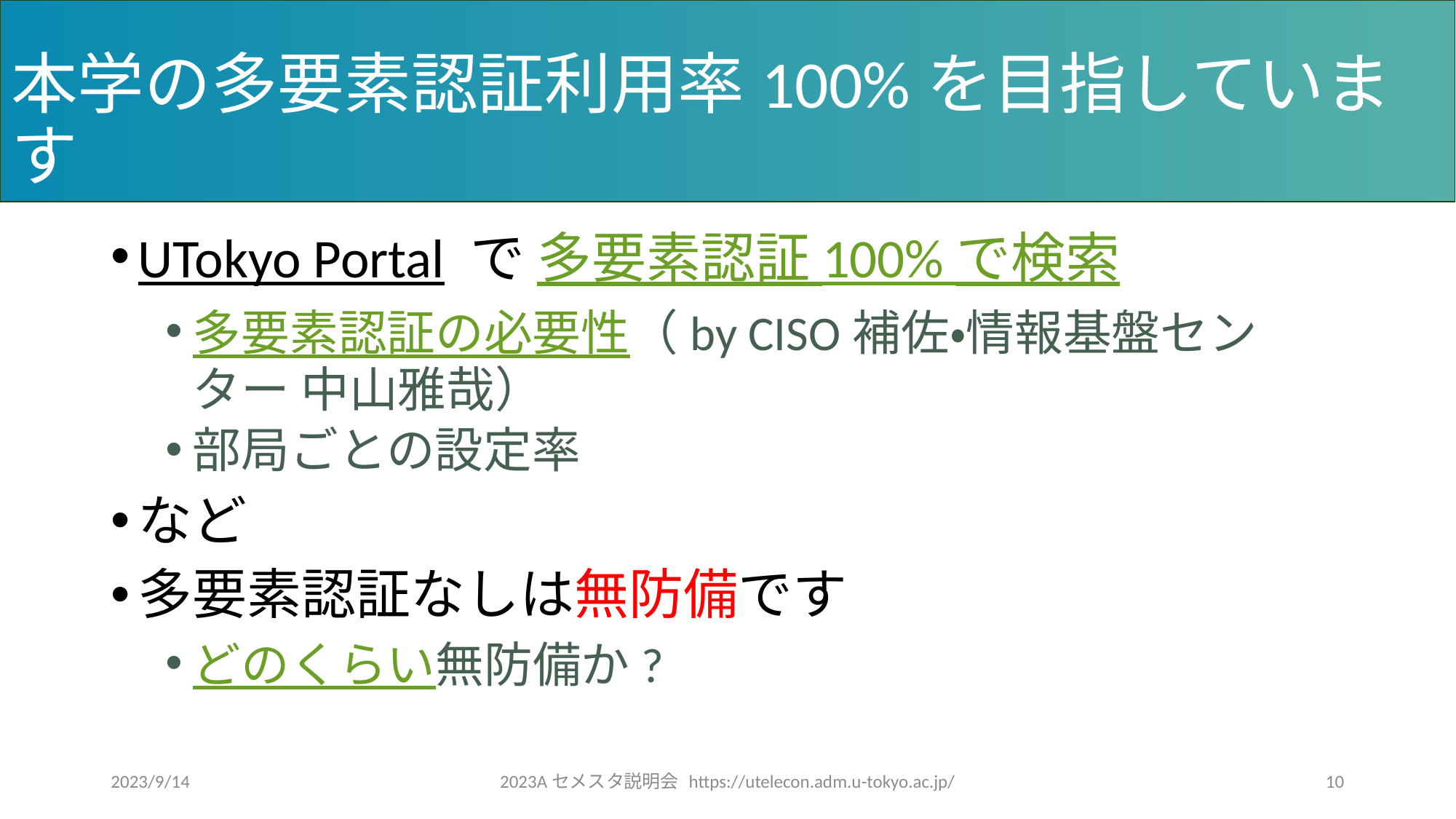

# 本学の多要素認証利用率100%を目指しています
UTokyo Portal で 多要素認証 100% で検索
多要素認証の必要性（by CISO補佐・情報基盤センター 中山雅哉）
部局ごとの設定率
など
多要素認証なしは無防備です
どのくらい無防備か?
2023/9/14
2023Aセメスタ説明会 https://utelecon.adm.u-tokyo.ac.jp/
10